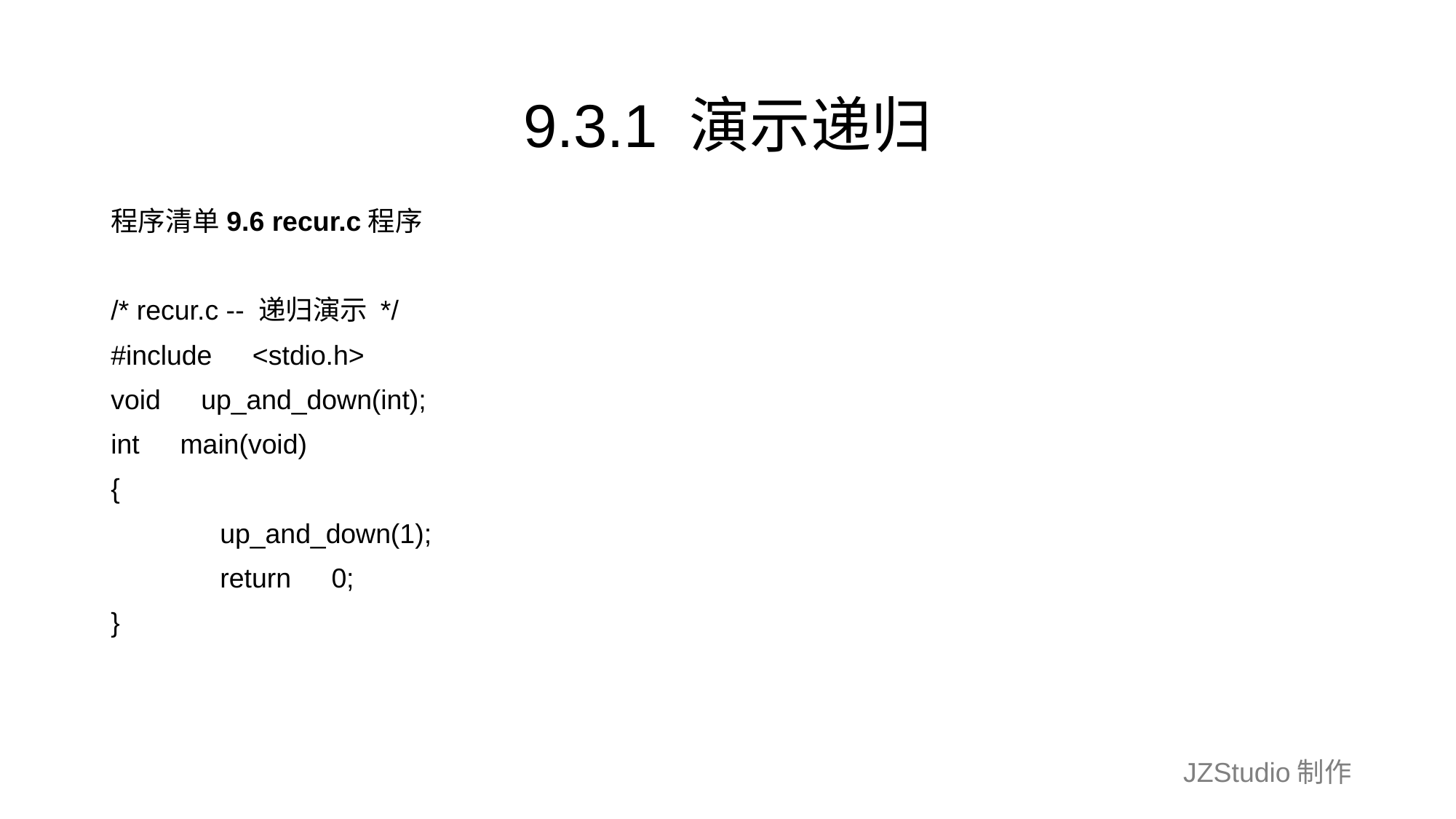

# 9.3.1 演示递归
程序清单9.6 recur.c程序

/* recur.c -- 递归演示 */
#include　<stdio.h>
void　up_and_down(int);
int　main(void)
{
	up_and_down(1);
	return　0;
}